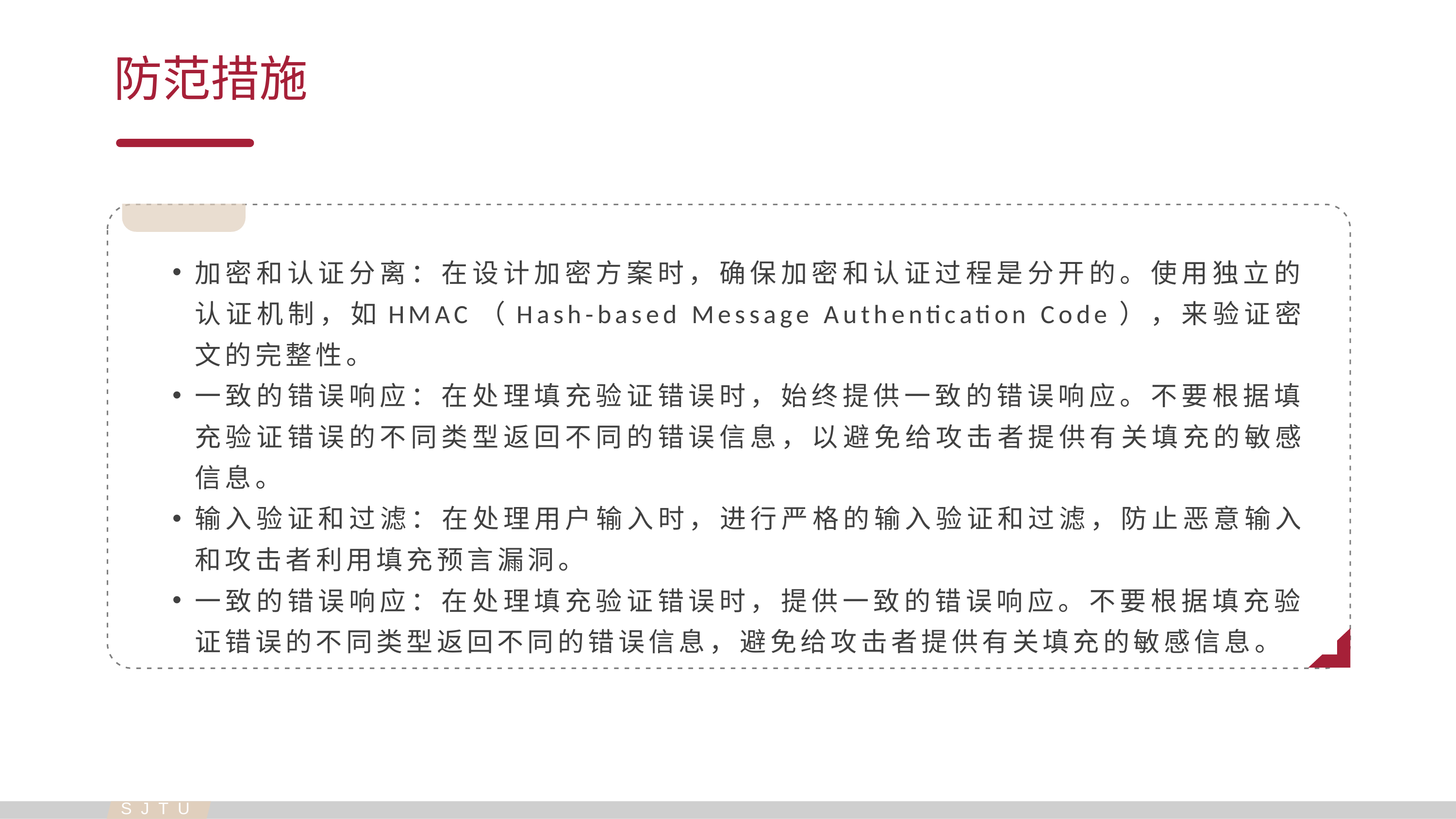

防范措施

加密和认证分离：在设计加密方案时，确保加密和认证过程是分开的。使用独立的认证机制，如HMAC（Hash-based Message Authentication Code），来验证密文的完整性。
一致的错误响应：在处理填充验证错误时，始终提供一致的错误响应。不要根据填充验证错误的不同类型返回不同的错误信息，以避免给攻击者提供有关填充的敏感信息。
输入验证和过滤：在处理用户输入时，进行严格的输入验证和过滤，防止恶意输入和攻击者利用填充预言漏洞。
一致的错误响应：在处理填充验证错误时，提供一致的错误响应。不要根据填充验证错误的不同类型返回不同的错误信息，避免给攻击者提供有关填充的敏感信息。

SJTU